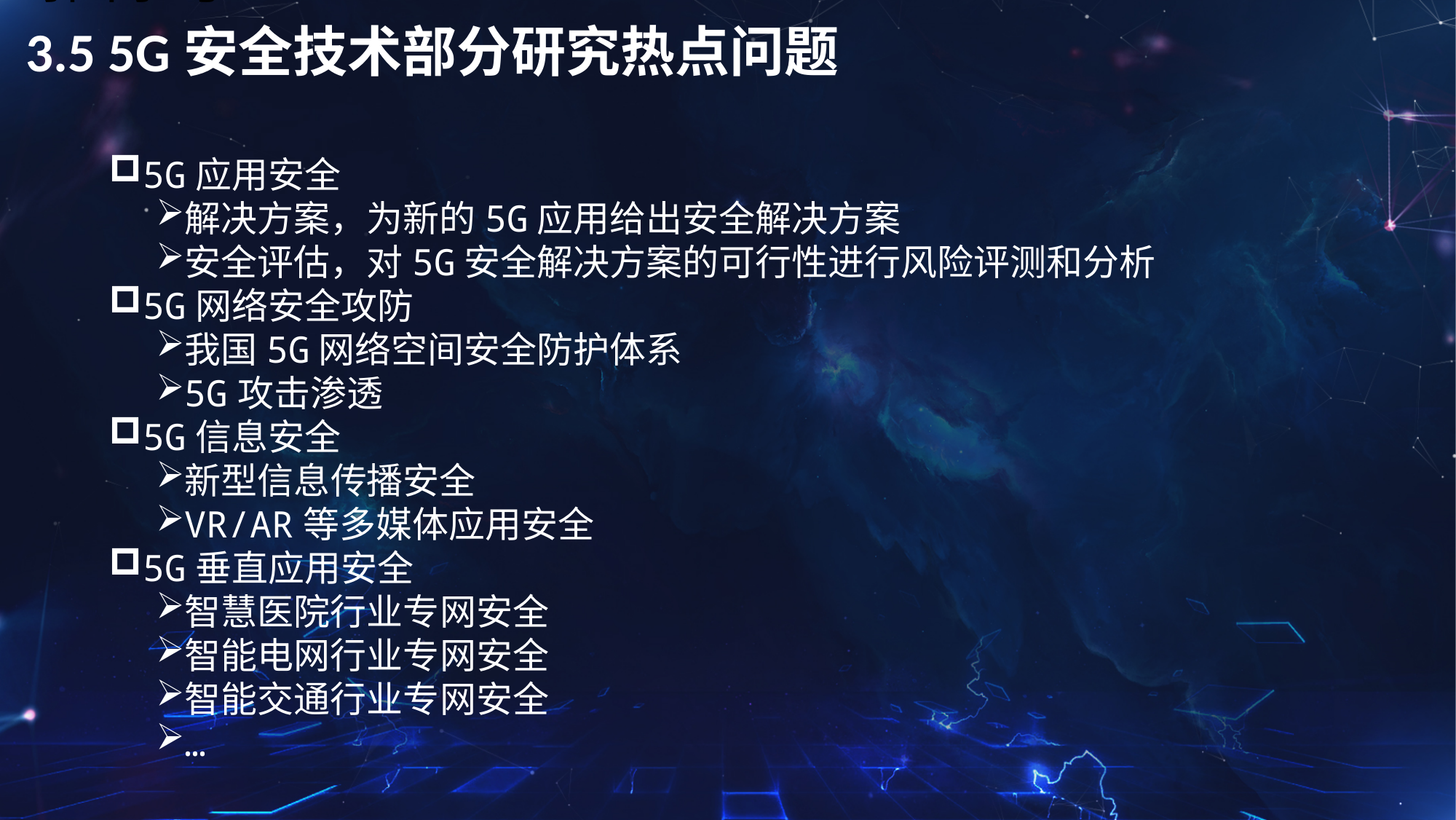

# 3.5 5G安全技术部分研究热点问题

5G应用安全
解决方案，为新的5G应用给出安全解决方案
安全评估，对5G安全解决方案的可行性进行风险评测和分析
5G网络安全攻防
我国5G网络空间安全防护体系
5G攻击渗透
5G信息安全
新型信息传播安全
VR/AR等多媒体应用安全
5G垂直应用安全
智慧医院行业专网安全
智能电网行业专网安全
智能交通行业专网安全
…